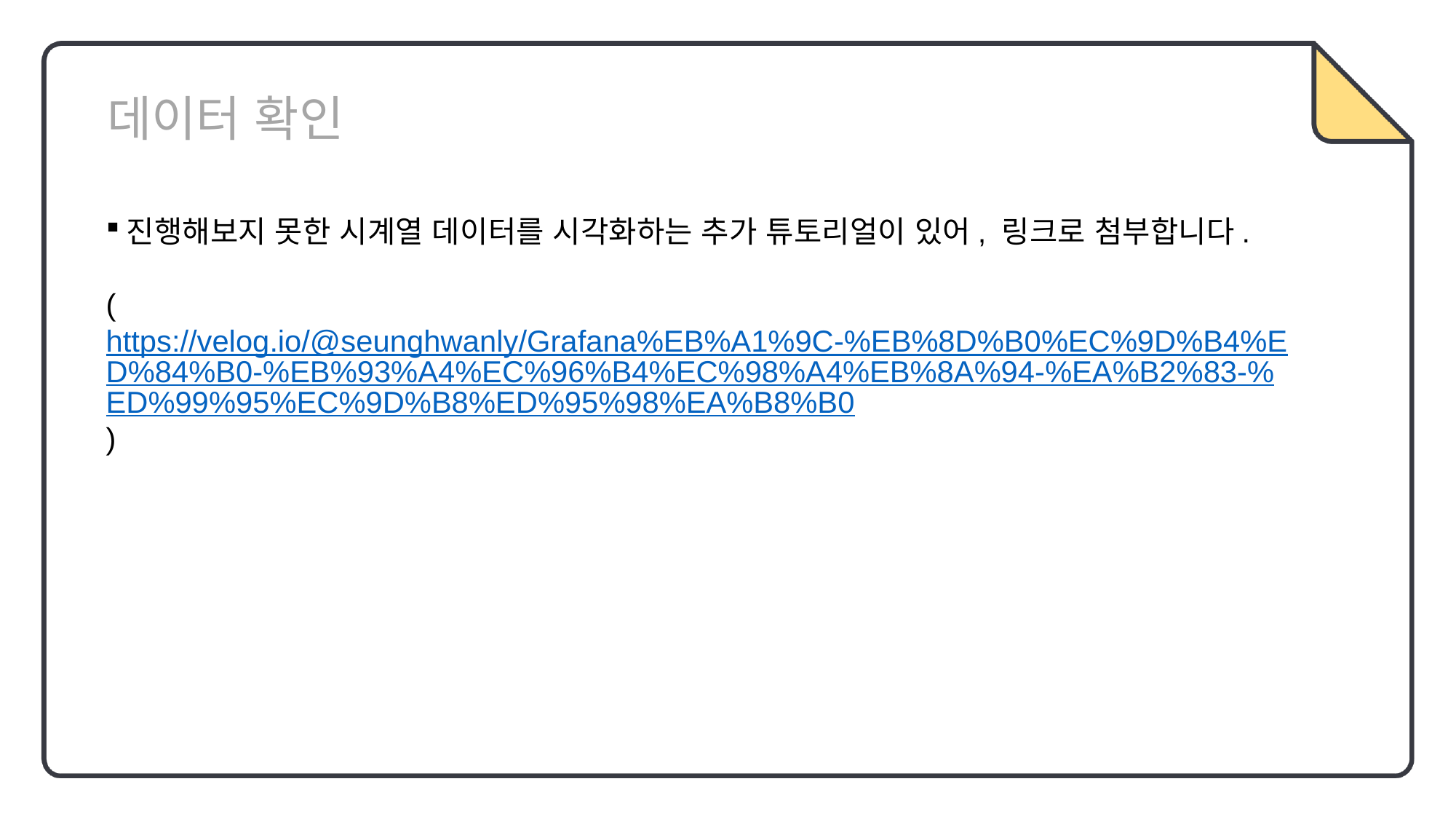

데이터 확인
진행해보지 못한 시계열 데이터를 시각화하는 추가 튜토리얼이 있어, 링크로 첨부합니다.

(https://velog.io/@seunghwanly/Grafana%EB%A1%9C-%EB%8D%B0%EC%9D%B4%ED%84%B0-%EB%93%A4%EC%96%B4%EC%98%A4%EB%8A%94-%EA%B2%83-%ED%99%95%EC%9D%B8%ED%95%98%EA%B8%B0)